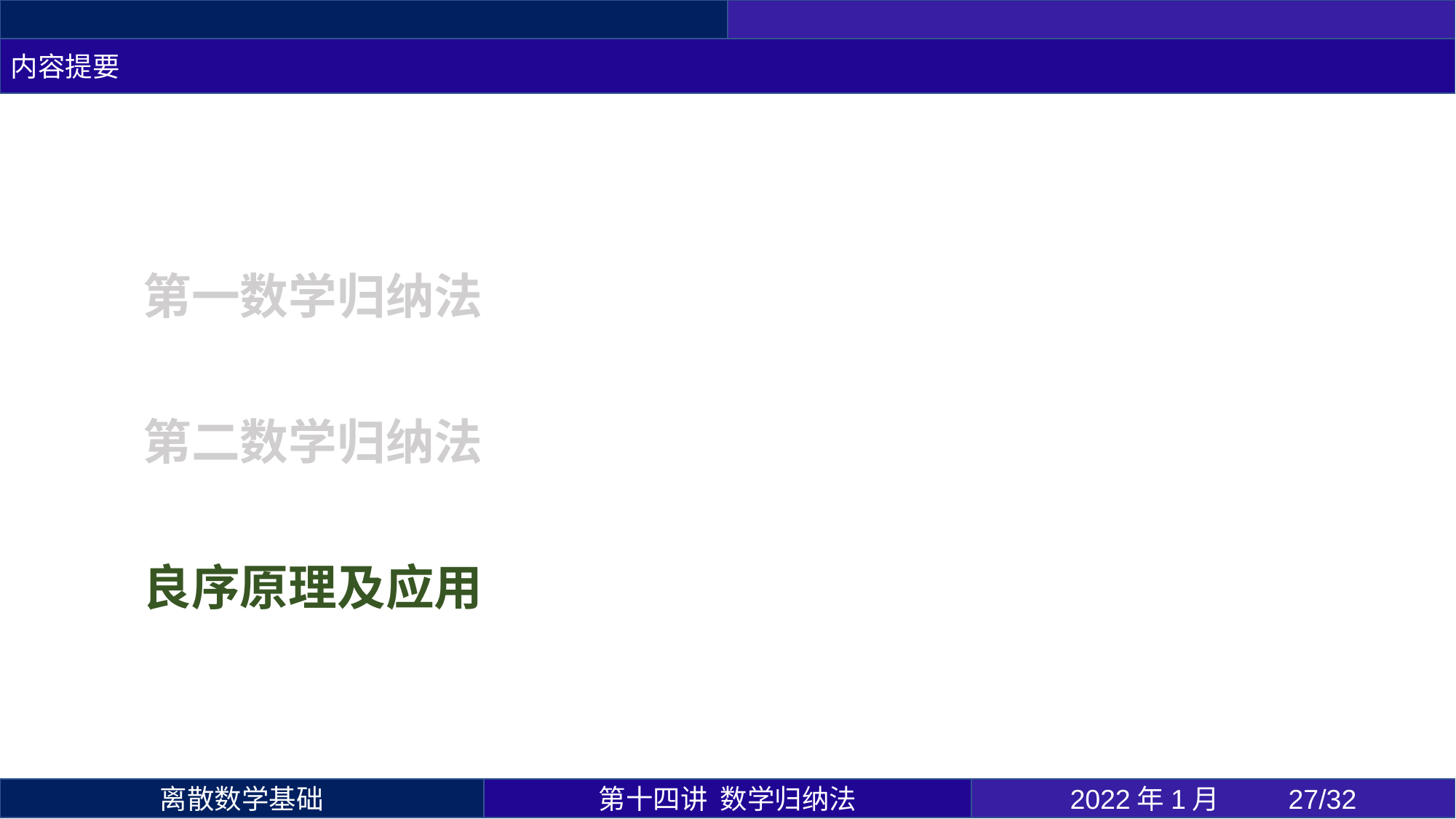

内容提要
第一数学归纳法
第二数学归纳法
良序原理及应用
第十四讲  数学归纳法
2022年1月 	27/32
离散数学基础